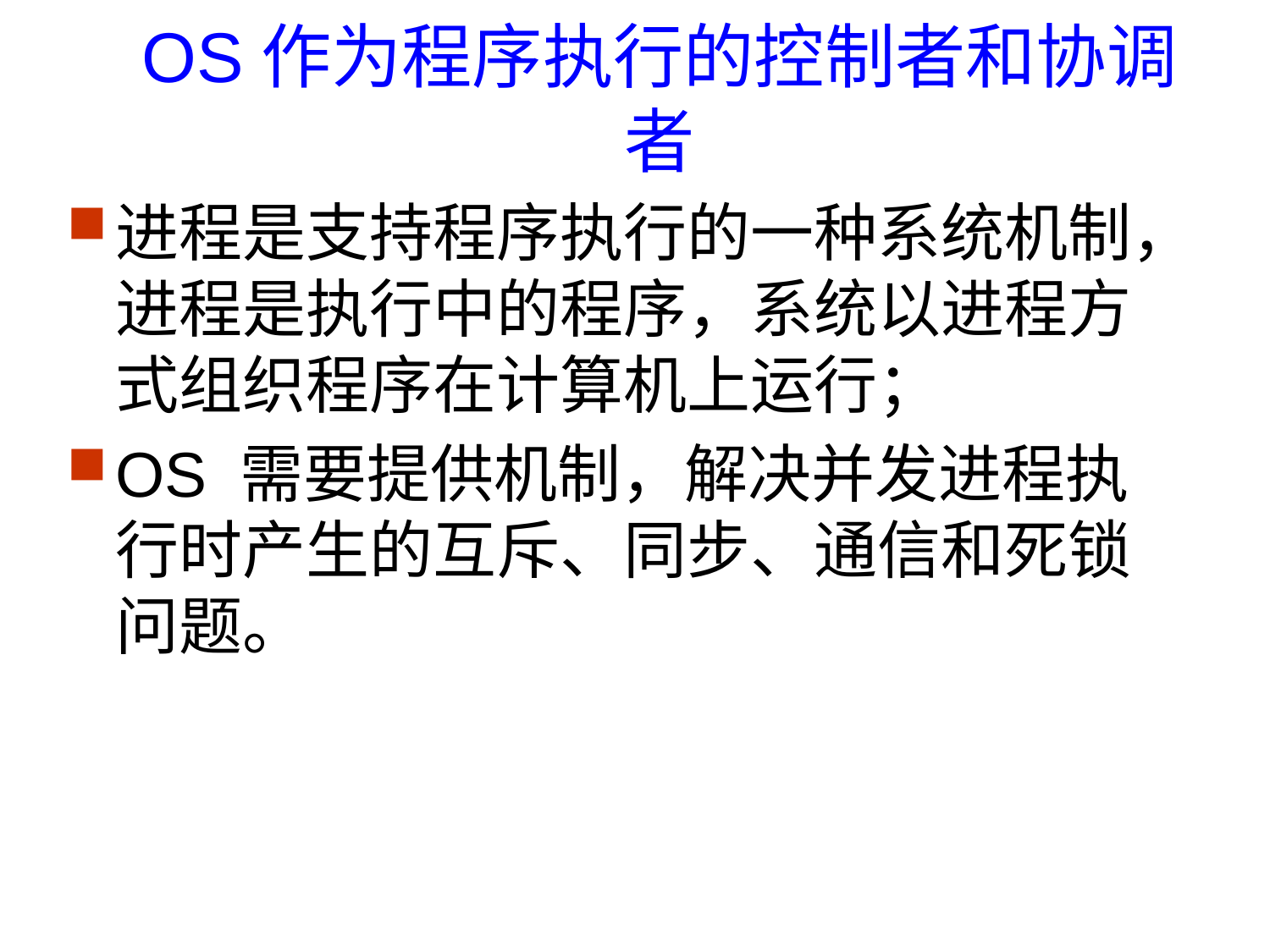

# OS作为程序执行的控制者和协调者
进程是支持程序执行的一种系统机制，进程是执行中的程序，系统以进程方式组织程序在计算机上运行；
OS 需要提供机制，解决并发进程执行时产生的互斥、同步、通信和死锁问题。